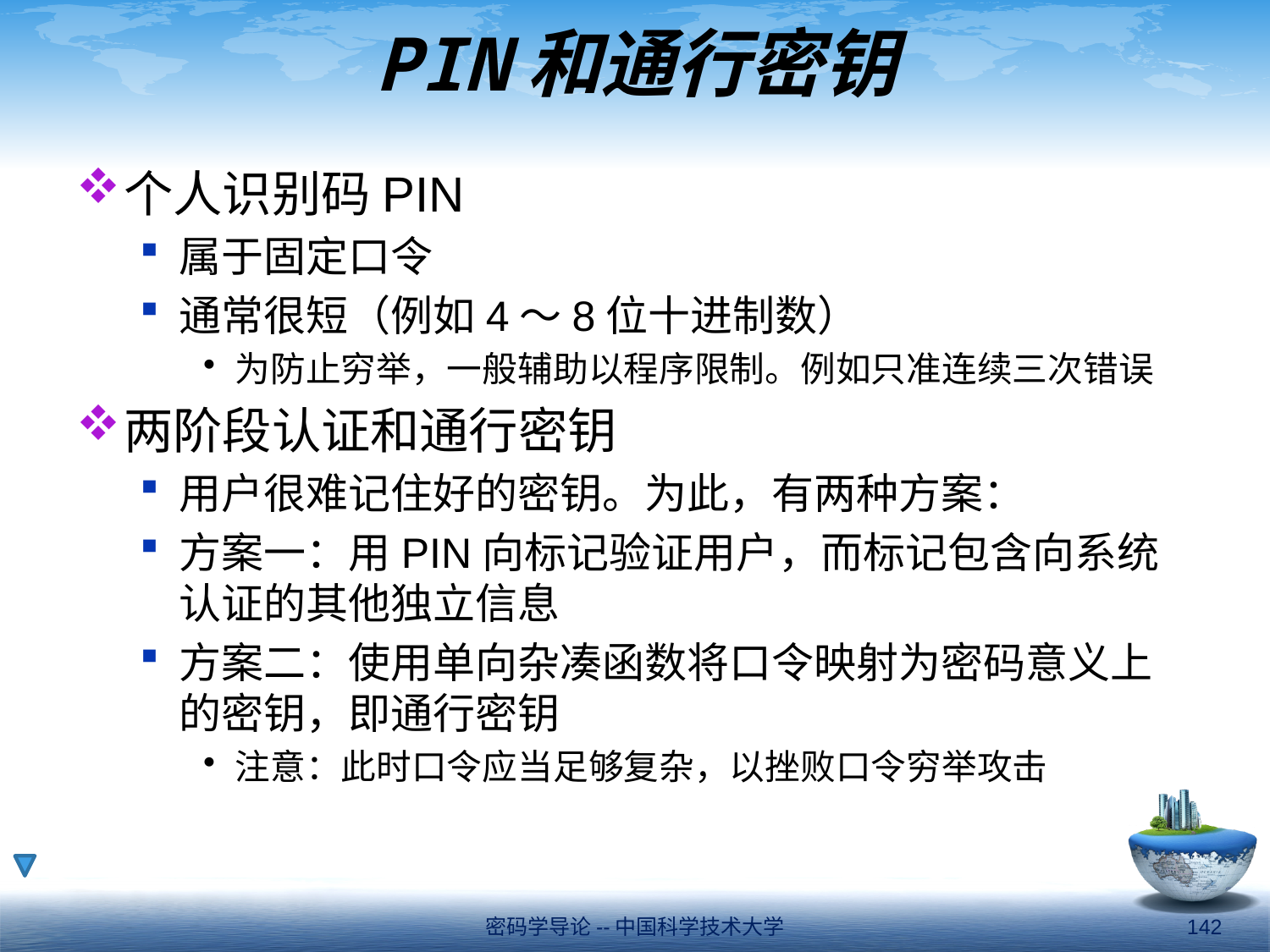

# PIN和通行密钥
个人识别码PIN
属于固定口令
通常很短（例如4～8位十进制数）
为防止穷举，一般辅助以程序限制。例如只准连续三次错误
两阶段认证和通行密钥
用户很难记住好的密钥。为此，有两种方案：
方案一：用PIN向标记验证用户，而标记包含向系统认证的其他独立信息
方案二：使用单向杂凑函数将口令映射为密码意义上的密钥，即通行密钥
注意：此时口令应当足够复杂，以挫败口令穷举攻击

密码学导论--中国科学技术大学
142